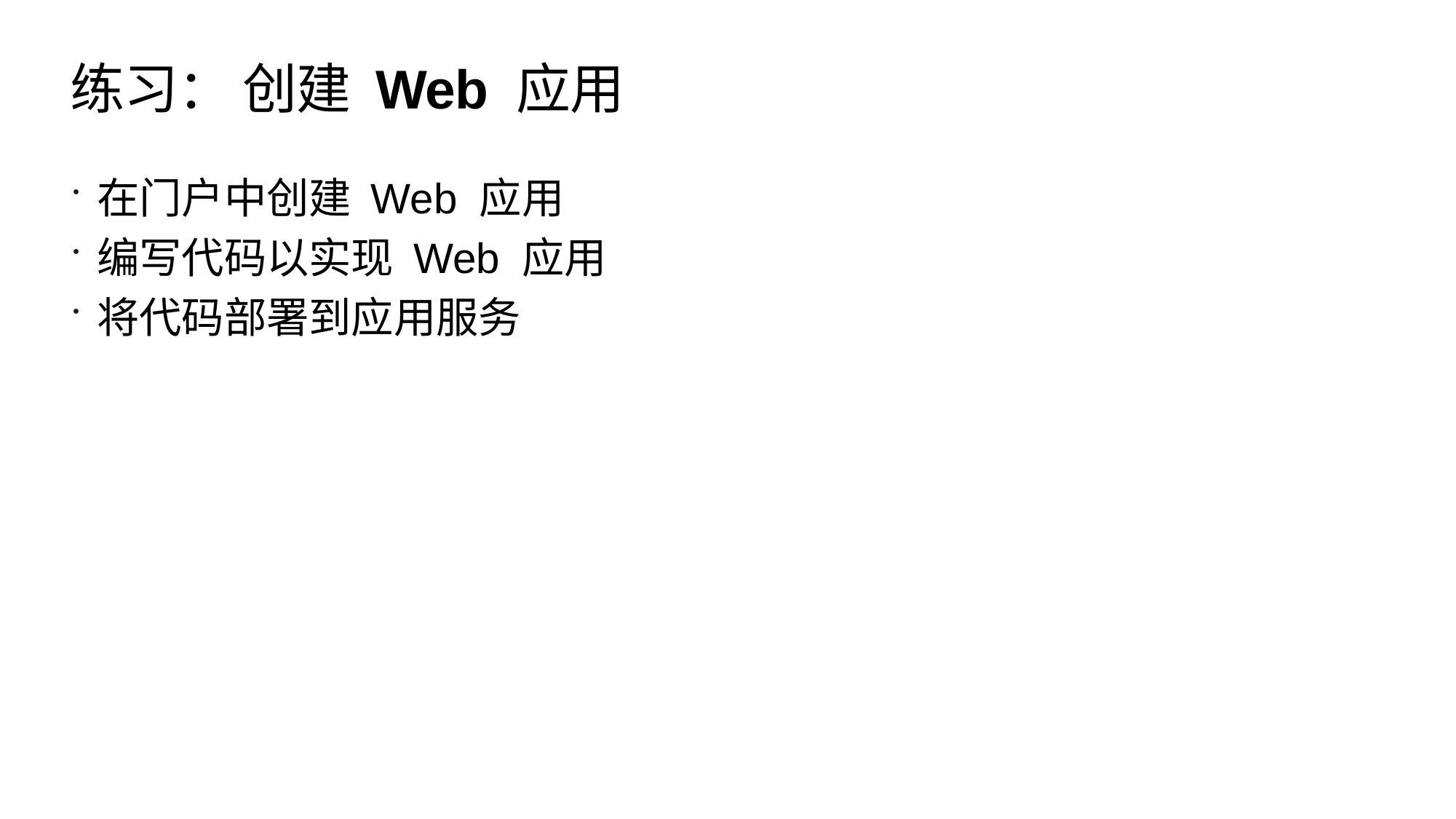

# 练习： 创建 Web 应用
在门户中创建 Web 应用
编写代码以实现 Web 应用
将代码部署到应用服务